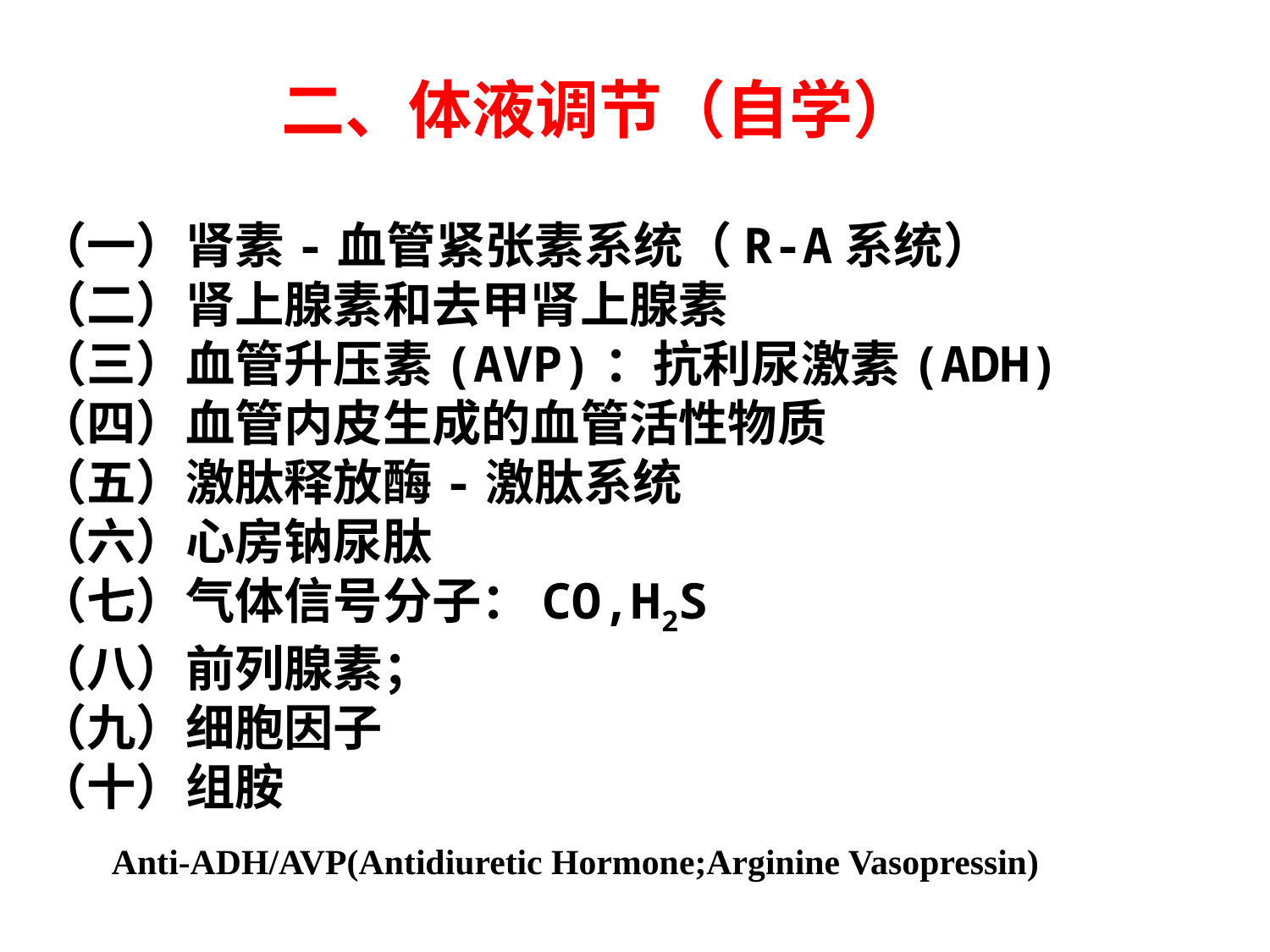

二、体液调节（自学）
（一）肾素-血管紧张素系统（R-A系统）
（二）肾上腺素和去甲肾上腺素
（三）血管升压素(AVP)：抗利尿激素(ADH)
（四）血管内皮生成的血管活性物质
（五）激肽释放酶-激肽系统
（六）心房钠尿肽
（七）气体信号分子：CO,H2S
（八）前列腺素；
（九）细胞因子
（十）组胺
Anti-ADH/AVP(Antidiuretic Hormone;Arginine Vasopressin)